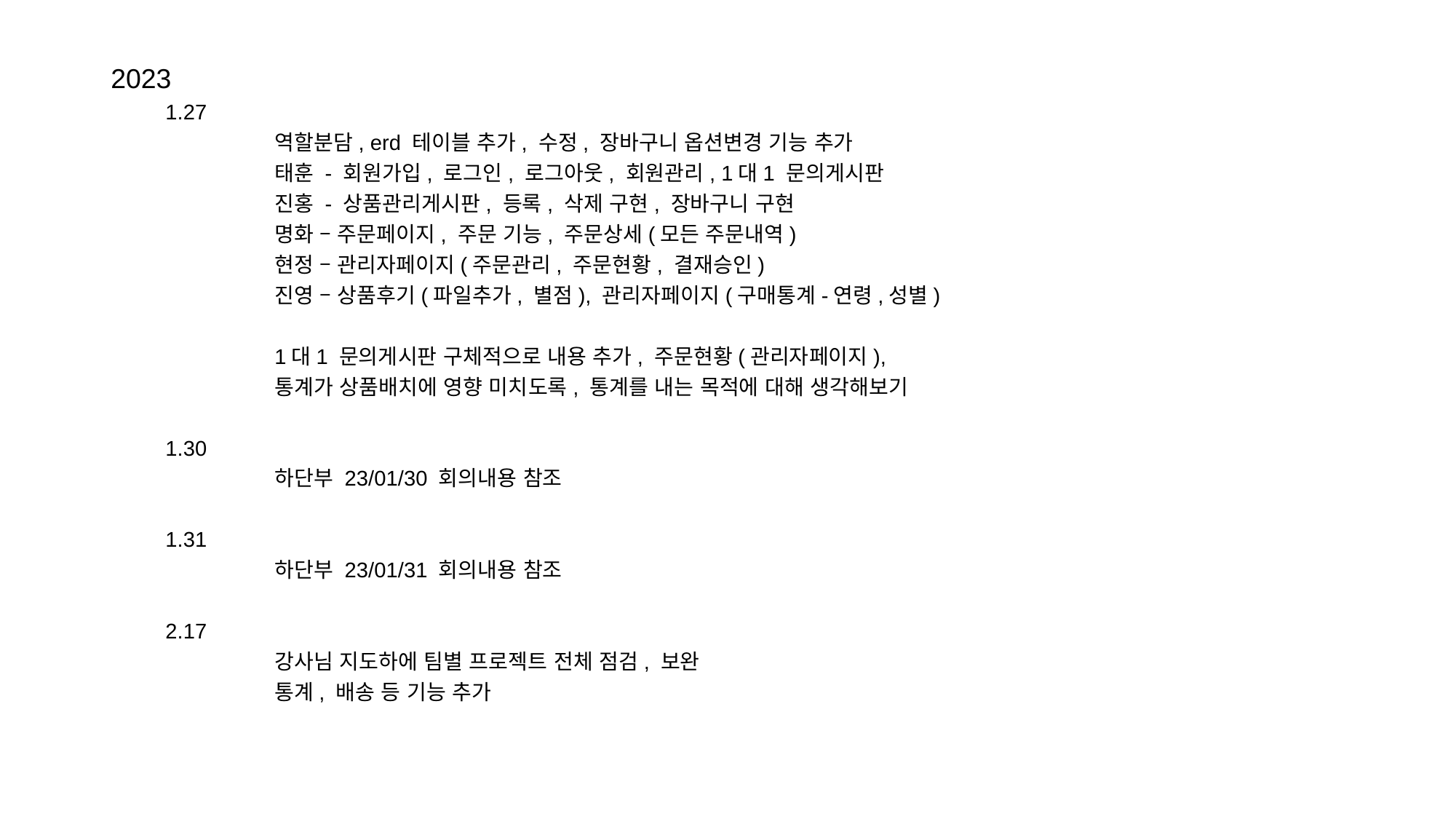

2023
1.27
	역할분담, erd 테이블 추가, 수정, 장바구니 옵션변경 기능 추가
	태훈 - 회원가입, 로그인, 로그아웃, 회원관리, 1대1 문의게시판
	진홍 - 상품관리게시판, 등록, 삭제 구현, 장바구니 구현
	명화 – 주문페이지, 주문 기능, 주문상세(모든 주문내역)
	현정 – 관리자페이지(주문관리, 주문현황, 결재승인)
	진영 – 상품후기(파일추가, 별점), 관리자페이지(구매통계-연령,성별)

	1대1 문의게시판 구체적으로 내용 추가, 주문현황(관리자페이지),
	통계가 상품배치에 영향 미치도록, 통계를 내는 목적에 대해 생각해보기

1.30
	하단부 23/01/30 회의내용 참조

1.31
	하단부 23/01/31 회의내용 참조

2.17
	강사님 지도하에 팀별 프로젝트 전체 점검, 보완
	통계, 배송 등 기능 추가